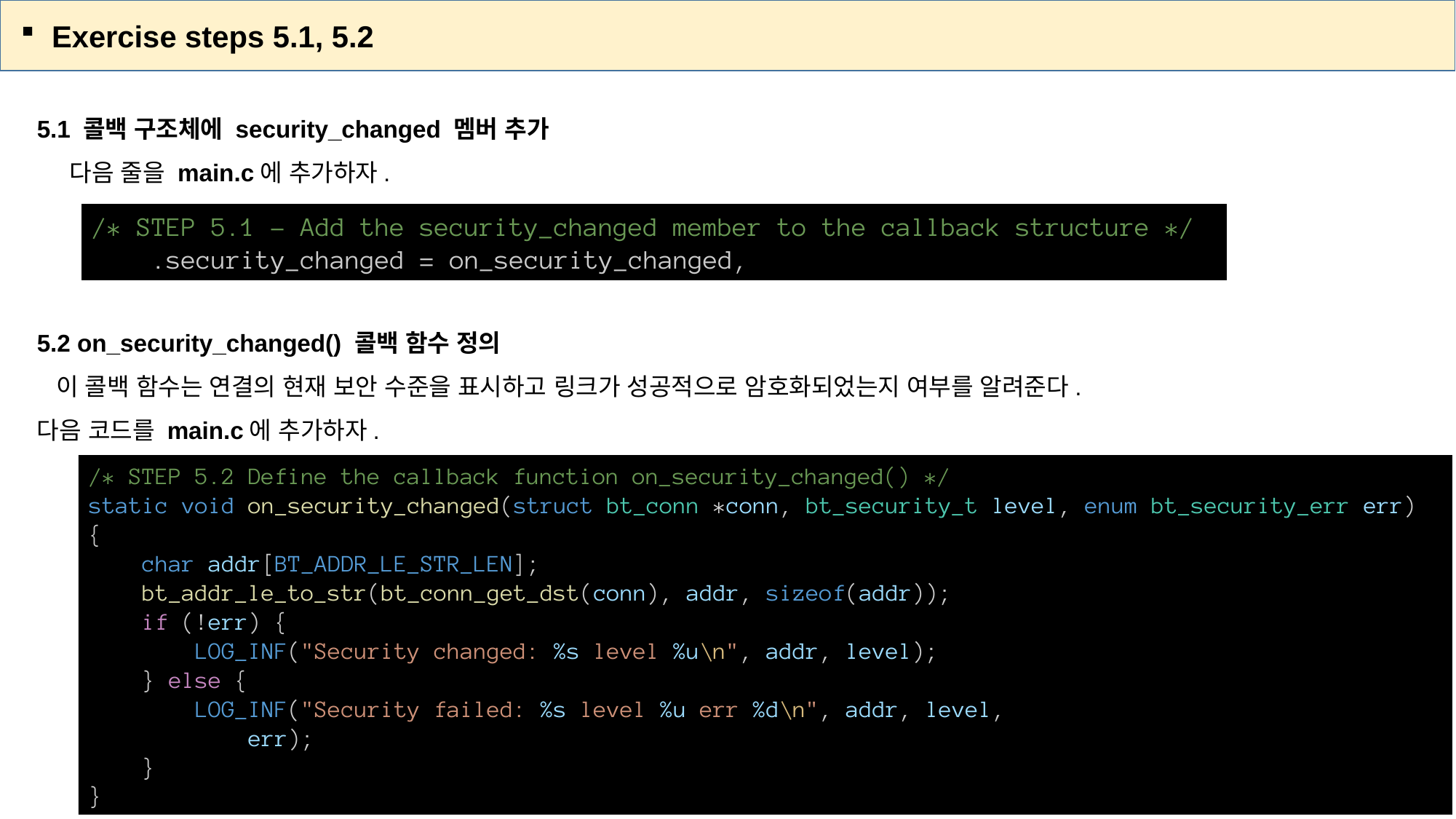

Exercise steps 5.1, 5.2
5.1 콜백 구조체에 security_changed 멤버 추가
    다음 줄을 main.c에 추가하자.
/* STEP 5.1 - Add the security_changed member to the callback structure */
    .security_changed = on_security_changed,
5.2 on_security_changed() 콜백 함수 정의
  이 콜백 함수는 연결의 현재 보안 수준을 표시하고 링크가 성공적으로 암호화되었는지 여부를 알려준다.
다음 코드를 main.c에 추가하자.
/* STEP 5.2 Define the callback function on_security_changed() */
static void on_security_changed(struct bt_conn *conn, bt_security_t level, enum bt_security_err err)
{
    char addr[BT_ADDR_LE_STR_LEN];
    bt_addr_le_to_str(bt_conn_get_dst(conn), addr, sizeof(addr));
    if (!err) {
        LOG_INF("Security changed: %s level %u\n", addr, level);
    } else {
        LOG_INF("Security failed: %s level %u err %d\n", addr, level,
            err);
    }
}